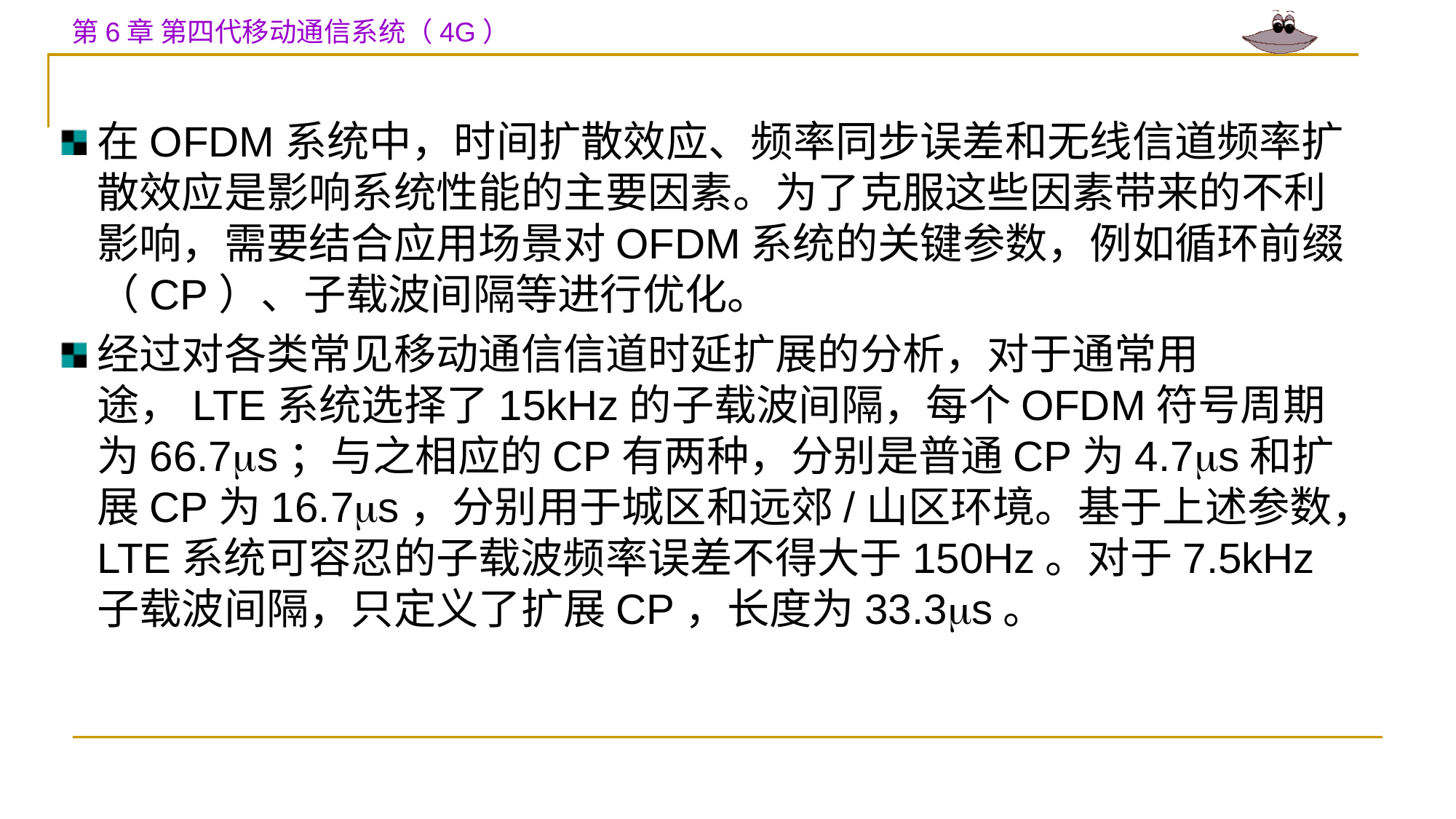

在OFDM系统中，时间扩散效应、频率同步误差和无线信道频率扩散效应是影响系统性能的主要因素。为了克服这些因素带来的不利影响，需要结合应用场景对OFDM系统的关键参数，例如循环前缀（CP）、子载波间隔等进行优化。
经过对各类常见移动通信信道时延扩展的分析，对于通常用途，LTE系统选择了15kHz的子载波间隔，每个OFDM符号周期为66.7μs；与之相应的CP有两种，分别是普通CP为4.7μs和扩展CP为16.7μs，分别用于城区和远郊/山区环境。基于上述参数，LTE系统可容忍的子载波频率误差不得大于150Hz。对于7.5kHz子载波间隔，只定义了扩展CP，长度为33.3μs。